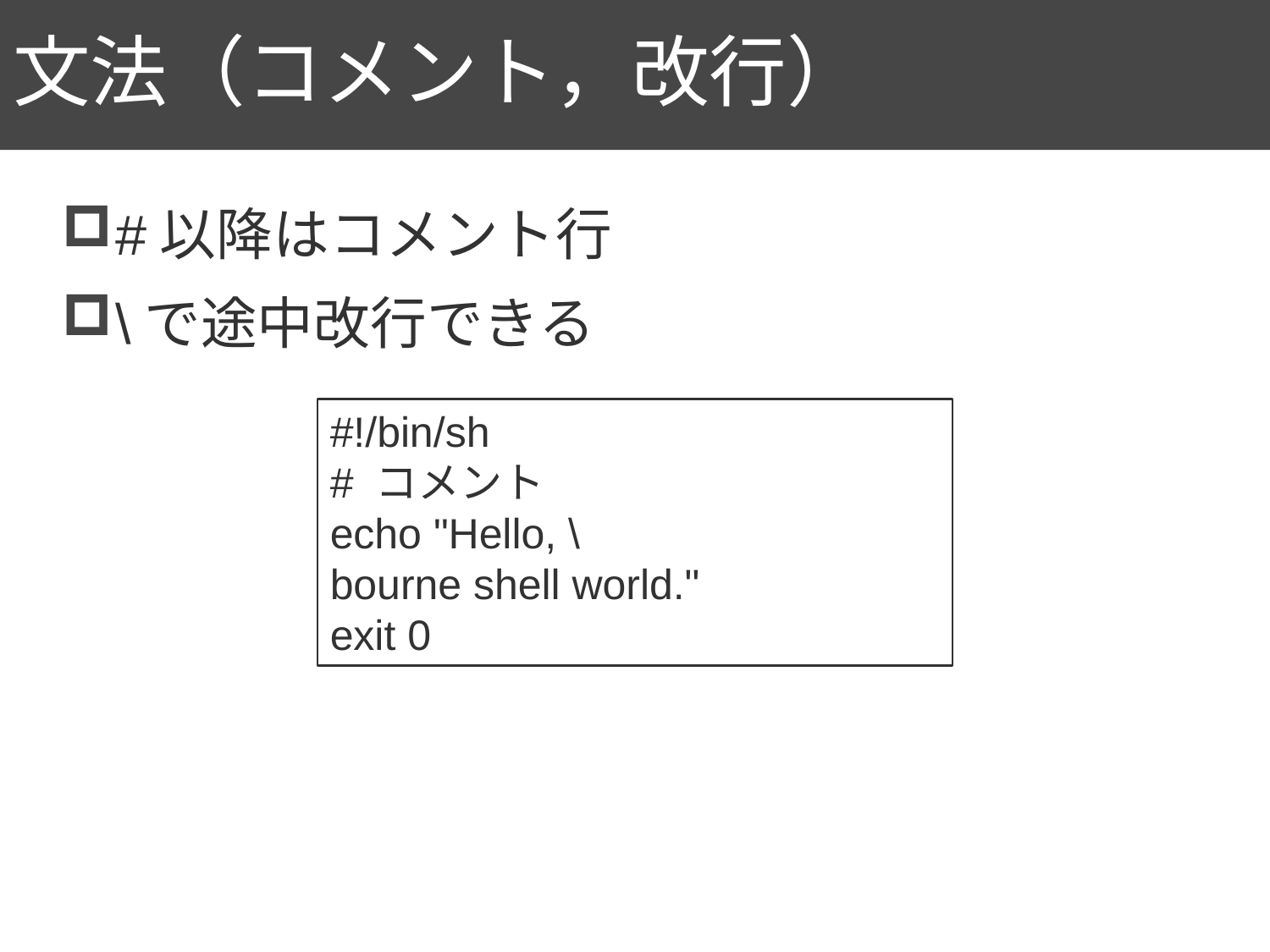

# 文法（コメント，改行）
80
#以降はコメント行
\で途中改行できる
#!/bin/sh
# コメント
echo "Hello, \
bourne shell world."
exit 0